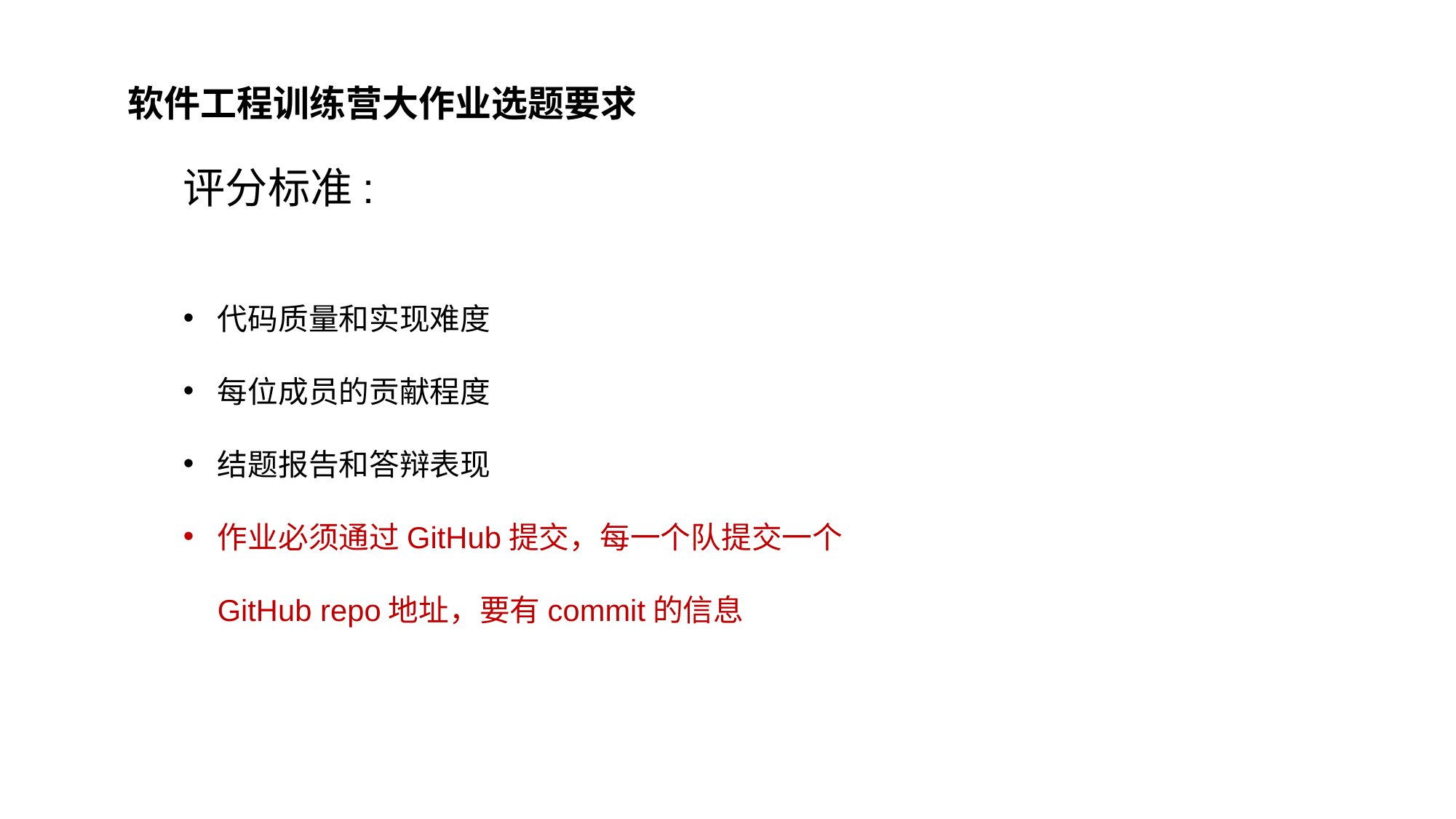

软件工程训练营大作业选题要求
评分标准:

代码质量和实现难度
每位成员的贡献程度
结题报告和答辩表现
作业必须通过GitHub提交，每一个队提交一个GitHub repo地址，要有commit的信息